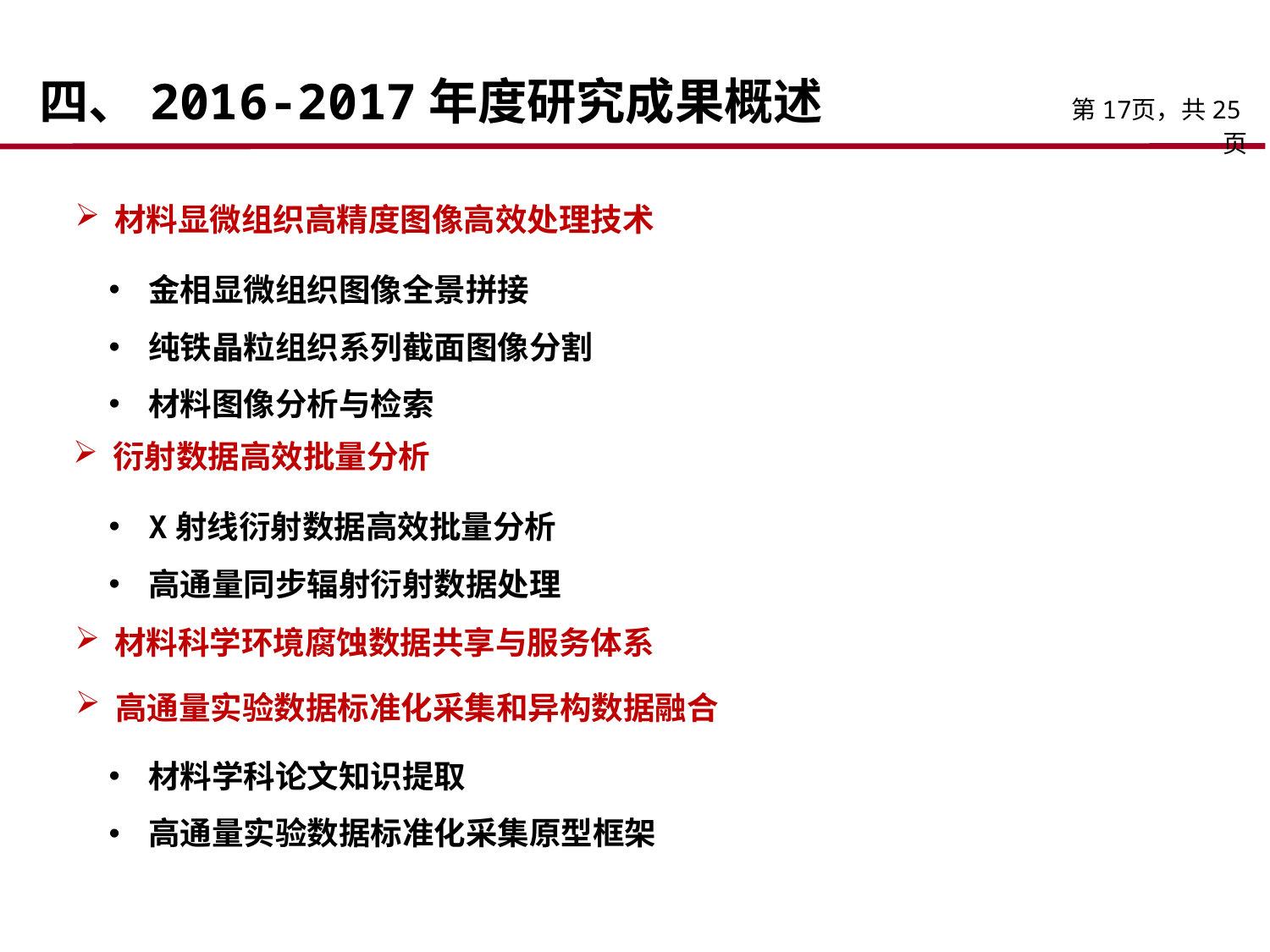

四、2016-2017年度研究成果概述
第17页，共25页
材料显微组织高精度图像高效处理技术
金相显微组织图像全景拼接
纯铁晶粒组织系列截面图像分割
材料图像分析与检索
衍射数据高效批量分析
X射线衍射数据高效批量分析
高通量同步辐射衍射数据处理
材料科学环境腐蚀数据共享与服务体系
高通量实验数据标准化采集和异构数据融合
材料学科论文知识提取
高通量实验数据标准化采集原型框架